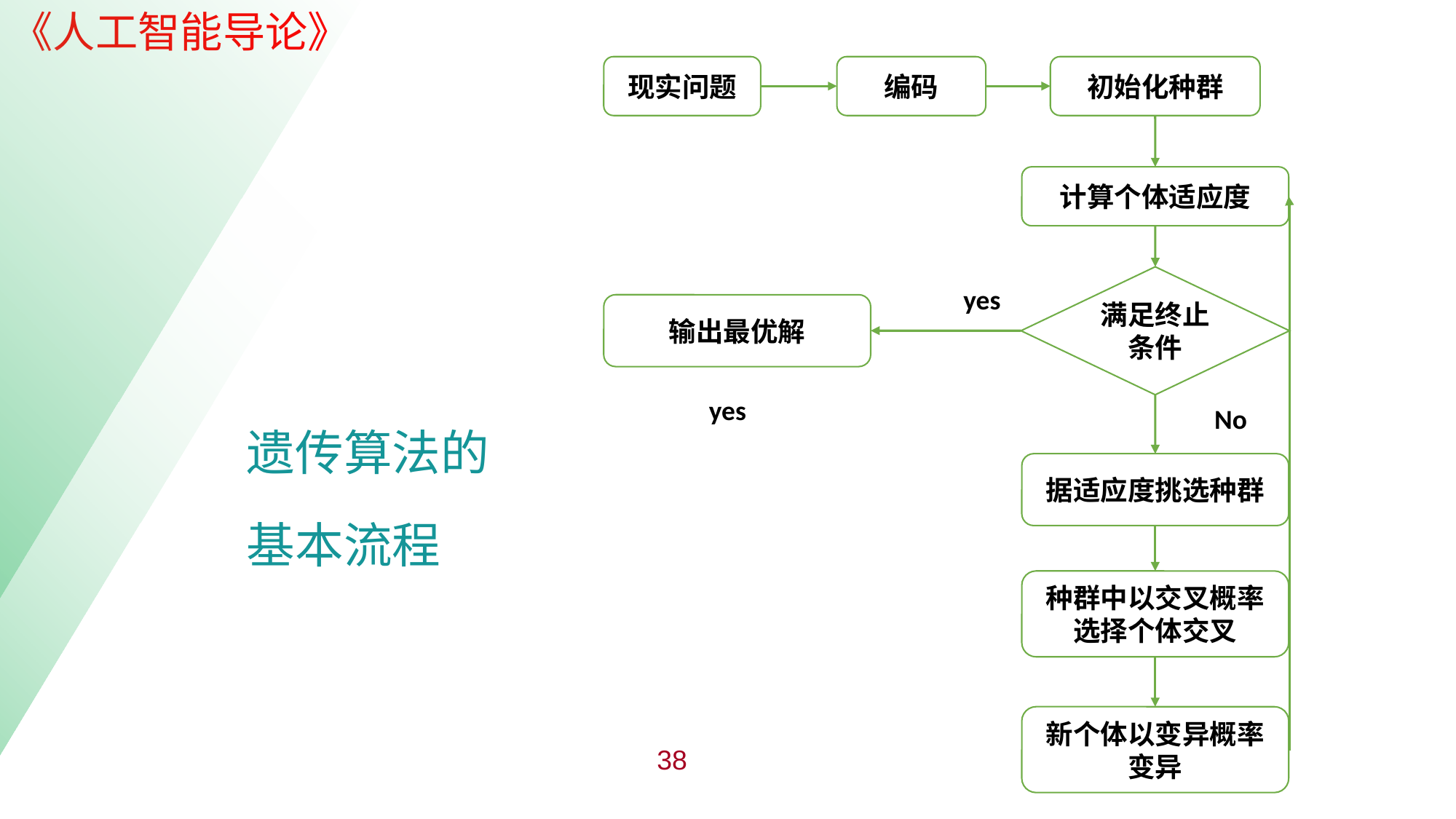

现实问题
编码
初始化种群
计算个体适应度

满足终止条件
yes
输出最优解
yes
遗传算法的
基本流程
No
据适应度挑选种群
种群中以交叉概率选择个体交叉
新个体以变异概率变异
38